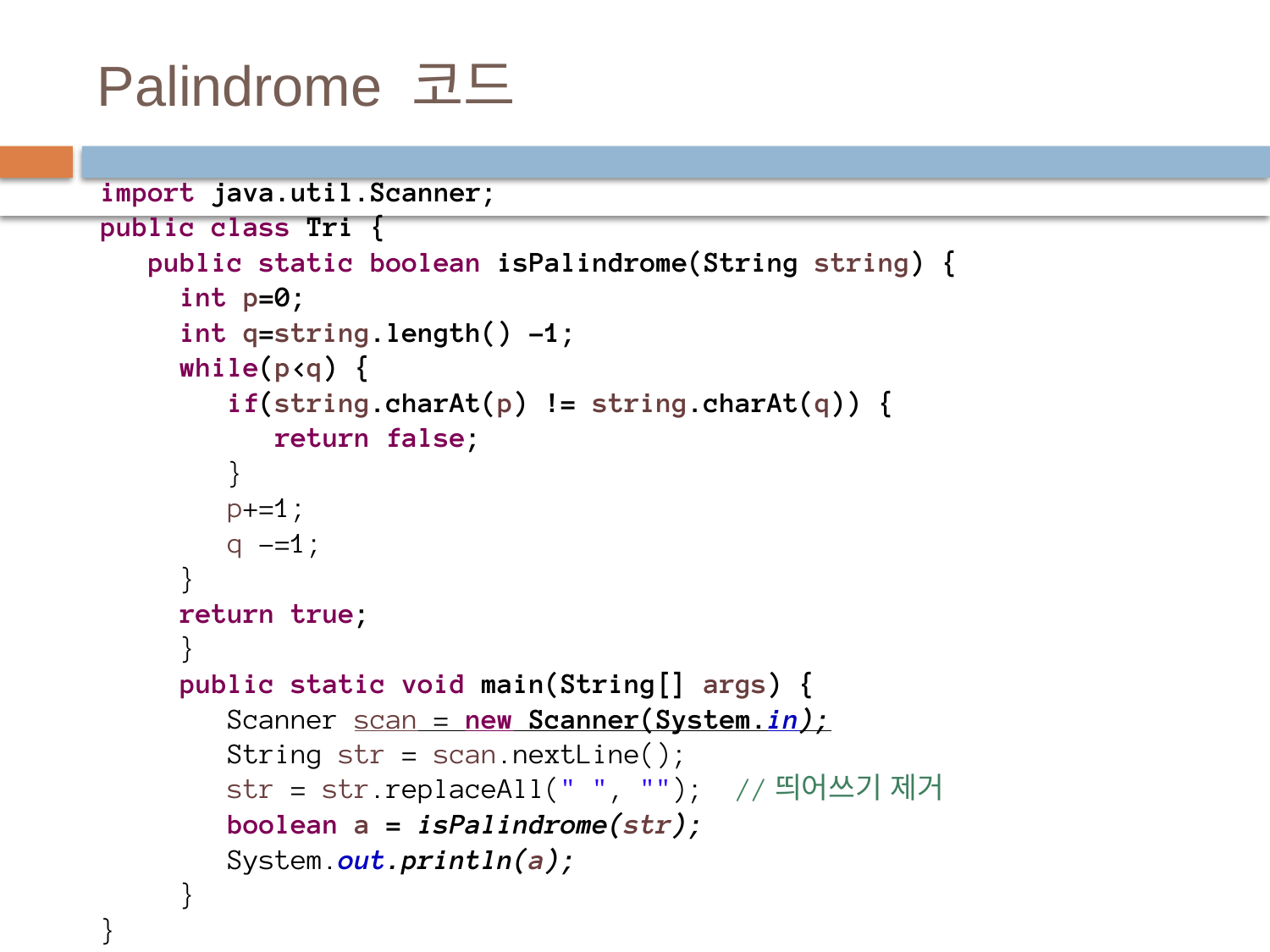

# Palindrome 코드
import java.util.Scanner;
public class Tri {
   public static boolean isPalindrome(String string) {
     int p=0;
     int q=string.length() -1;
     while(p<q) {
        if(string.charAt(p) != string.charAt(q)) {
           return false;
        }
        p+=1;
        q -=1;
     }
     return true;
     }
     public static void main(String[] args) {
	Scanner scan = new Scanner(System.in);
String str = scan.nextLine();
str = str.replaceAll(" ", "");  //띄어쓰기 제거
boolean a = isPalindrome(str);
System.out.println(a);
     }
}